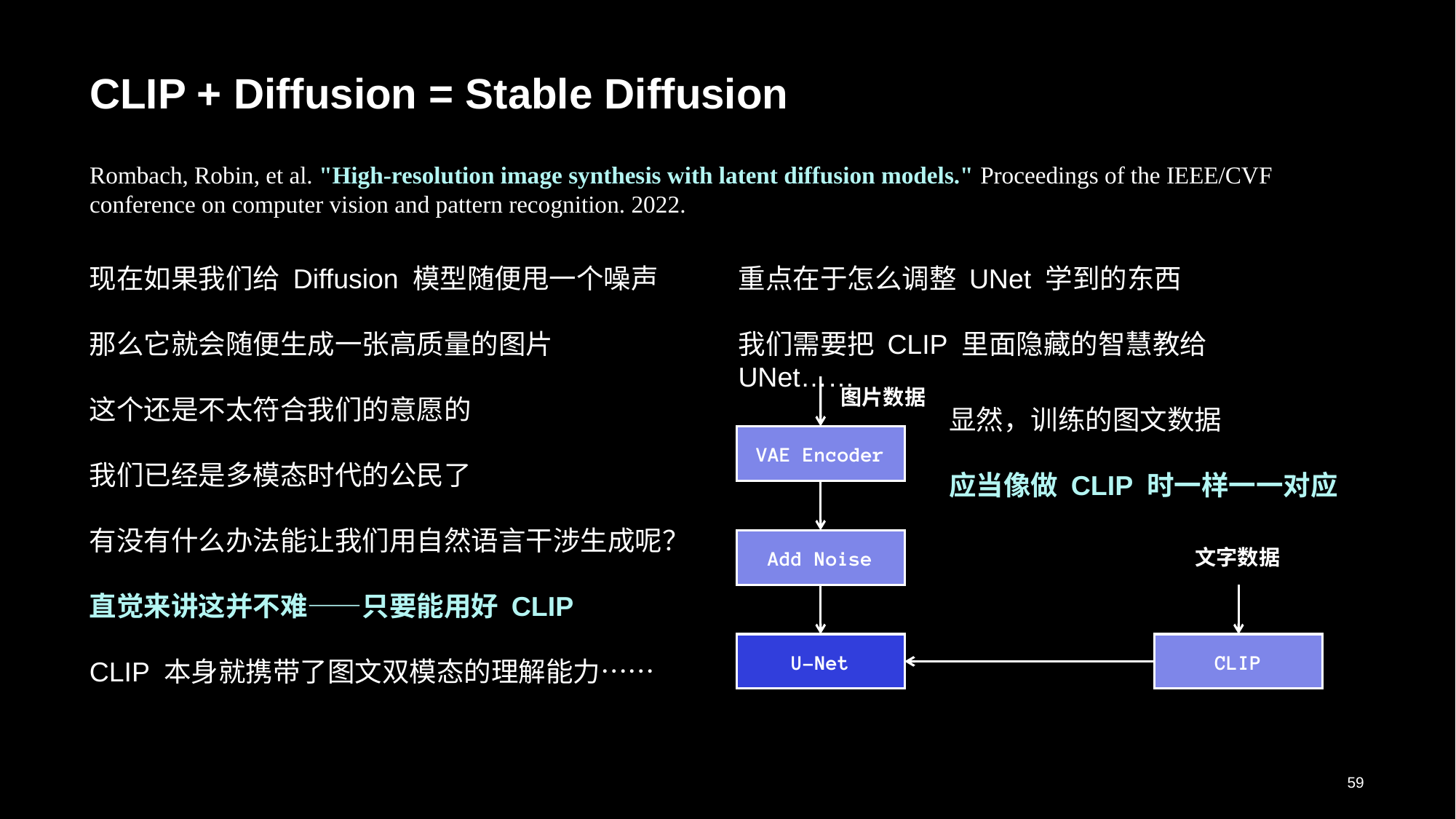

# CLIP + Diffusion = Stable Diffusion
Rombach, Robin, et al. "High-resolution image synthesis with latent diffusion models." Proceedings of the IEEE/CVF conference on computer vision and pattern recognition. 2022.
现在如果我们给 Diffusion 模型随便甩一个噪声

那么它就会随便生成一张高质量的图片

这个还是不太符合我们的意愿的

我们已经是多模态时代的公民了

有没有什么办法能让我们用自然语言干涉生成呢？

直觉来讲这并不难——只要能用好 CLIP

CLIP 本身就携带了图文双模态的理解能力……
重点在于怎么调整 UNet 学到的东西

我们需要把 CLIP 里面隐藏的智慧教给 UNet……
图片数据
显然，训练的图文数据

应当像做 CLIP 时一样一一对应
VAE Encoder
Add Noise
文字数据
U-Net
CLIP
59